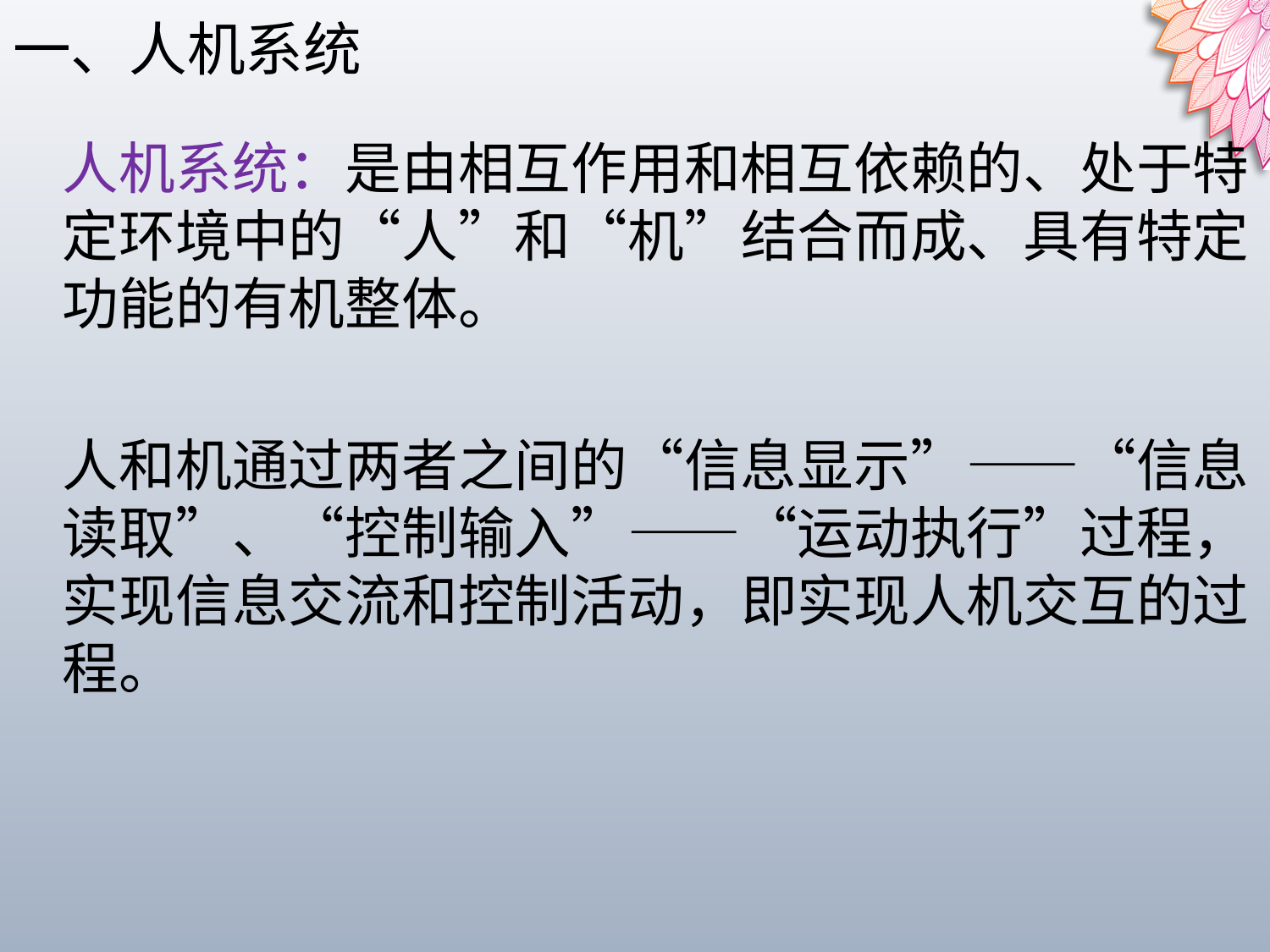

一、人机系统
人机系统：是由相互作用和相互依赖的、处于特定环境中的“人”和“机”结合而成、具有特定功能的有机整体。

人和机通过两者之间的“信息显示”——“信息读取”、“控制输入”——“运动执行”过程，实现信息交流和控制活动，即实现人机交互的过程。